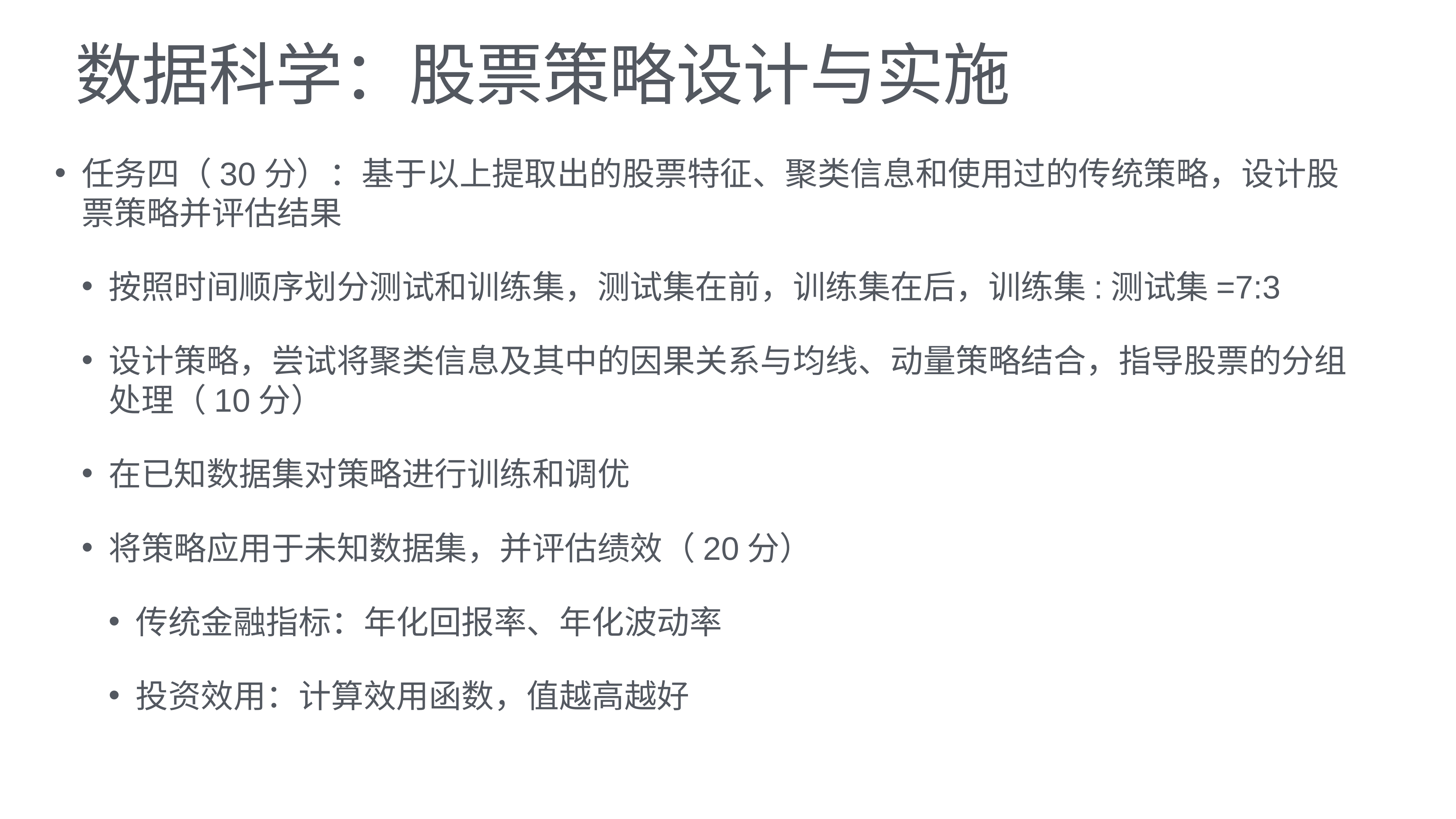

# 数据科学：股票策略设计与实施
任务四（30分）：基于以上提取出的股票特征、聚类信息和使用过的传统策略，设计股票策略并评估结果
按照时间顺序划分测试和训练集，测试集在前，训练集在后，训练集:测试集=7:3
设计策略，尝试将聚类信息及其中的因果关系与均线、动量策略结合，指导股票的分组处理（10分）
在已知数据集对策略进行训练和调优
将策略应用于未知数据集，并评估绩效（20分）
传统金融指标：年化回报率、年化波动率
投资效用：计算效用函数，值越高越好